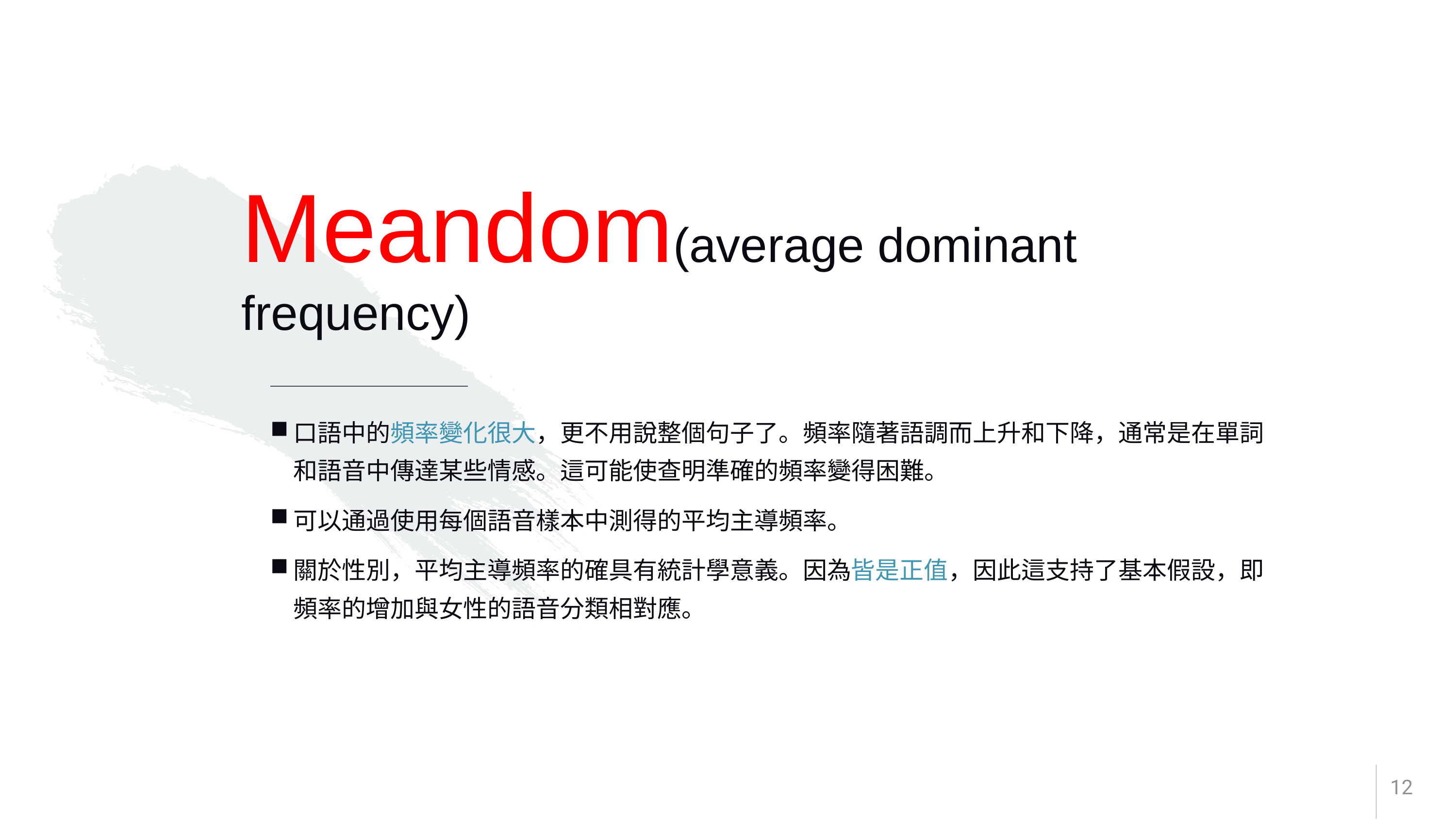

# Meandom(average dominant frequency)
口語中的頻率變化很大，更不用說整個句子了。頻率隨著語調而上升和下降，通常是在單詞和語音中傳達某些情感。這可能使查明準確的頻率變得困難。
可以通過使用每個語音樣本中測得的平均主導頻率。
關於性別，平均主導頻率的確具有統計學意義。因為皆是正值，因此這支持了基本假設，即頻率的增加與女性的語音分類相對應。
12